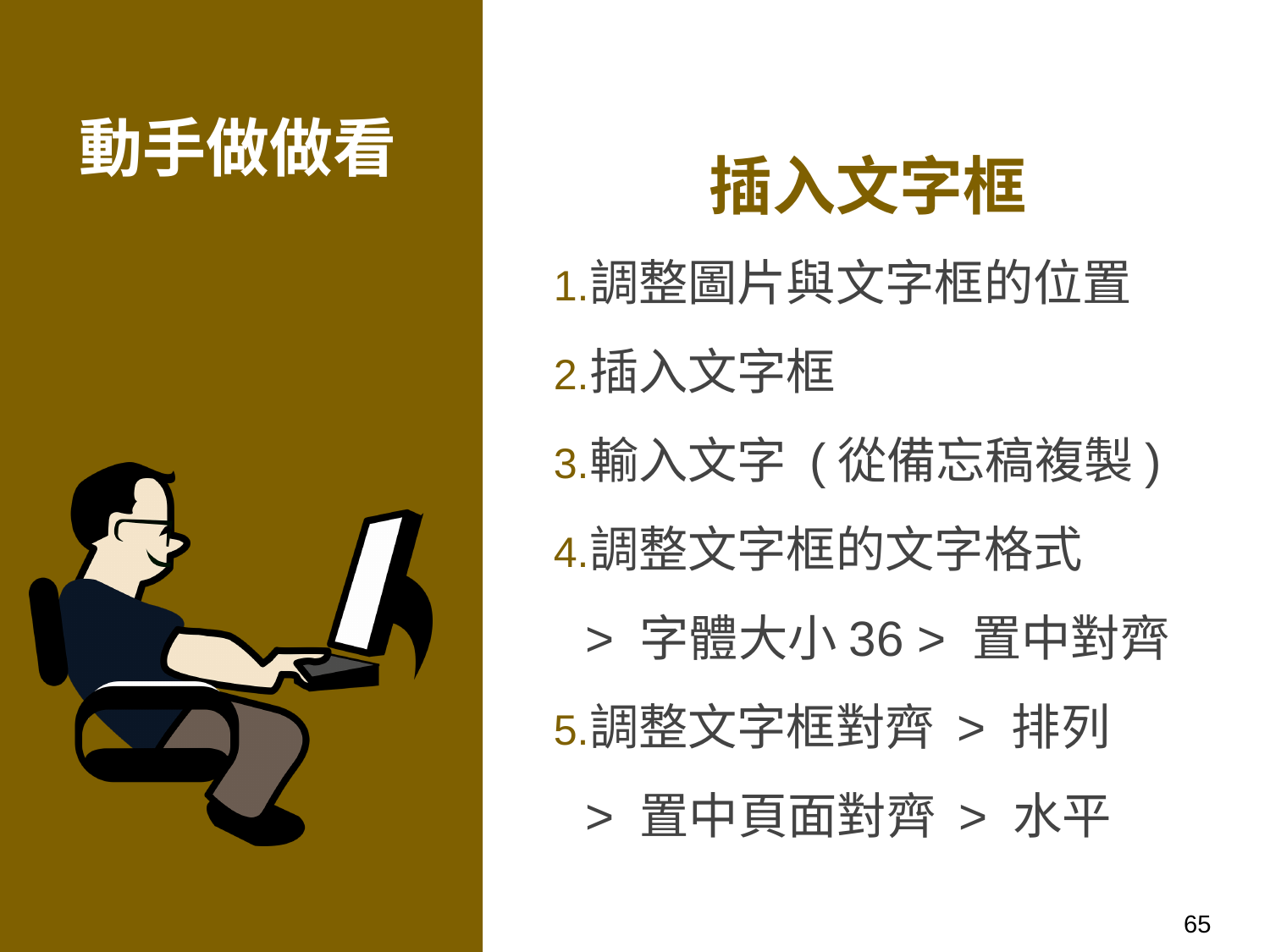

# 動手做做看
插入文字框
調整圖片與文字框的位置
插入文字框
輸入文字 (從備忘稿複製)
調整文字框的文字格式
> 字體大小36 > 置中對齊
調整文字框對齊 > 排列
> 置中頁面對齊 > 水平

65